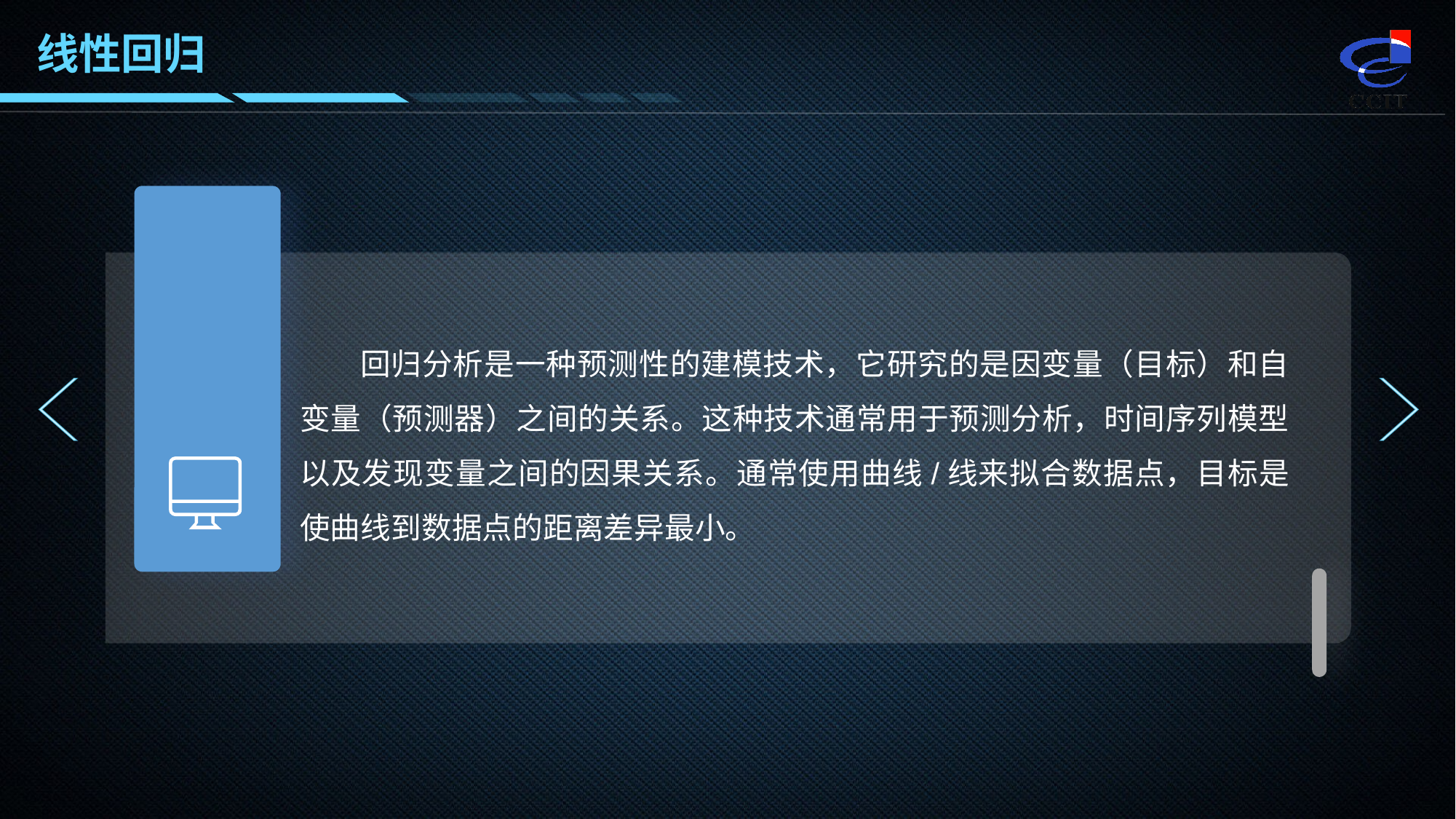

线性回归

回归分析是一种预测性的建模技术，它研究的是因变量（目标）和自变量（预测器）之间的关系。这种技术通常用于预测分析，时间序列模型以及发现变量之间的因果关系。通常使用曲线/线来拟合数据点，目标是使曲线到数据点的距离差异最小。